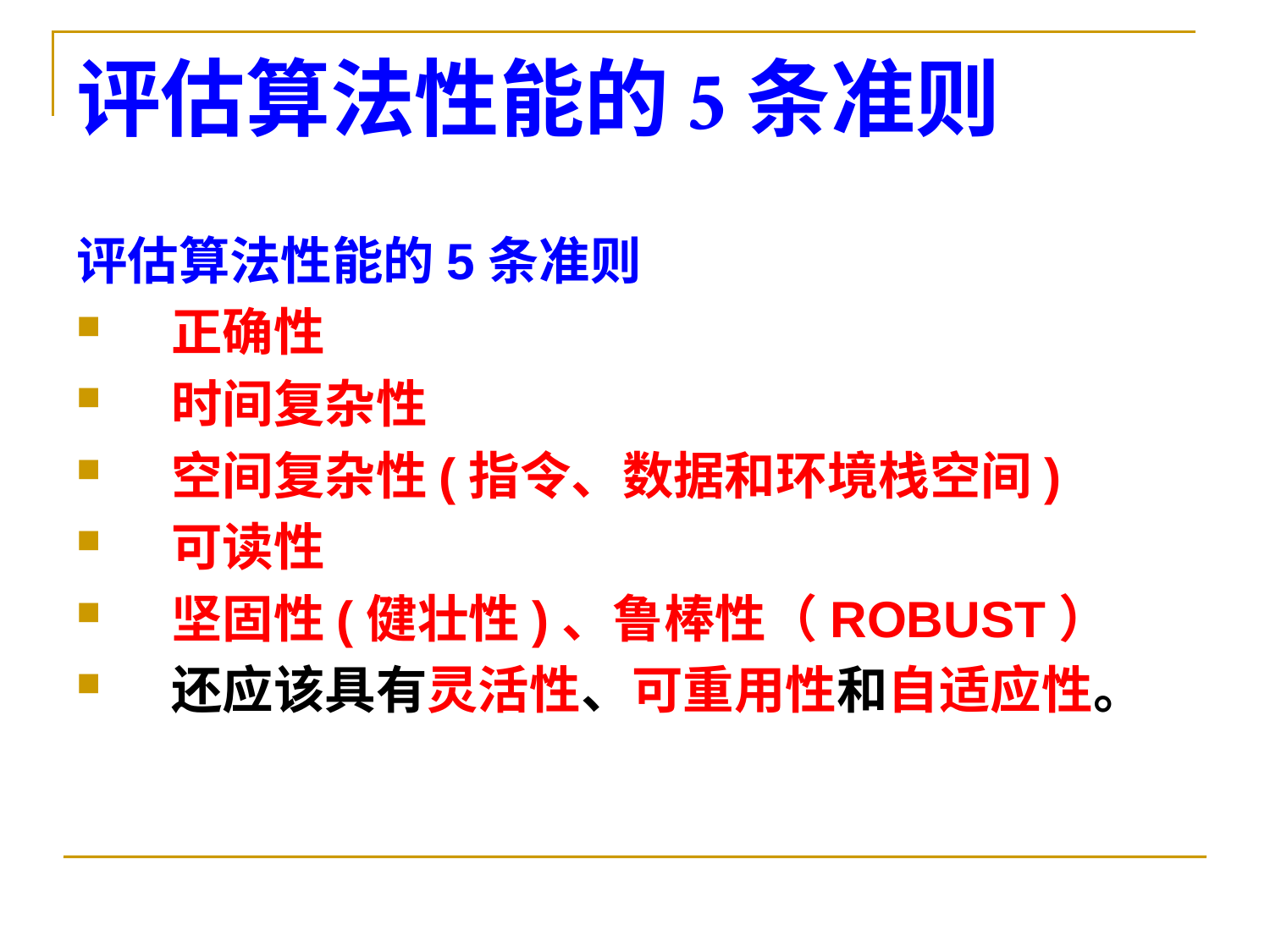

# 评估算法性能的5条准则
评估算法性能的5条准则
   正确性
   时间复杂性
   空间复杂性(指令、数据和环境栈空间)
   可读性
   坚固性(健壮性)、鲁棒性（ROBUST）
   还应该具有灵活性、可重用性和自适应性。